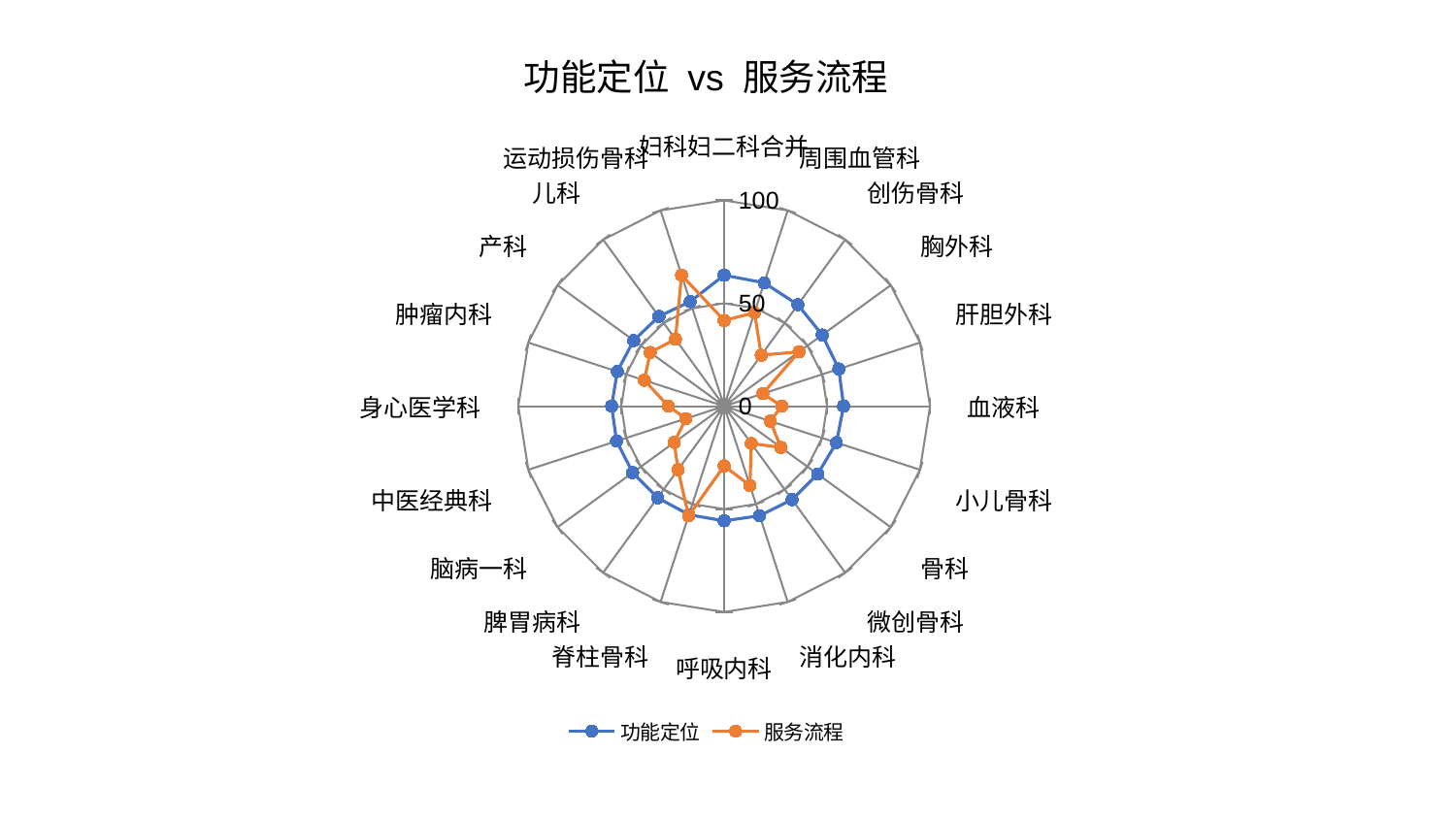

### Chart: 功能定位 vs 服务流程

| Category | 功能定位 | 服务流程 |
|---|---|---|
| 妇科妇二科合并 | 63.66519251150641 | 41.66732171374692 |
| 周围血管科 | 63.02690968870497 | 47.799475546847056 |
| 创伤骨科 | 60.93393306059356 | 30.656399249955825 |
| 胸外科 | 58.89072309784093 | 44.992855978878836 |
| 肝胆外科 | 58.554328499907136 | 19.738464617298295 |
| 血液科 | 58.02214617970277 | 27.98678379288567 |
| 小儿骨科 | 57.35150906184948 | 23.552765385146486 |
| 骨科 | 56.132863512767585 | 34.07885309372397 |
| 微创骨科 | 56.12166607300994 | 22.407384338102126 |
| 消化内科 | 55.94417701814053 | 40.56735562646109 |
| 呼吸内科 | 55.713729532552996 | 29.031597729595916 |
| 脊柱骨科 | 55.46913326562765 | 56.03595644859518 |
| 脾胃病科 | 54.99415650172004 | 38.132426648302996 |
| 脑病一科 | 54.94686807867297 | 29.976248149094587 |
| 中医经典科 | 54.945453124747516 | 19.553605668537493 |
| 身心医学科 | 54.65929802625682 | 27.113694120533683 |
| 肿瘤内科 | 54.61066572636064 | 40.8022045431217 |
| 产科 | 54.31003179723445 | 44.423253924111556 |
| 儿科 | 53.940341874089206 | 40.2843421886651 |
| 运动损伤骨科 | 53.43694655899018 | 66.93919850598532 |
43